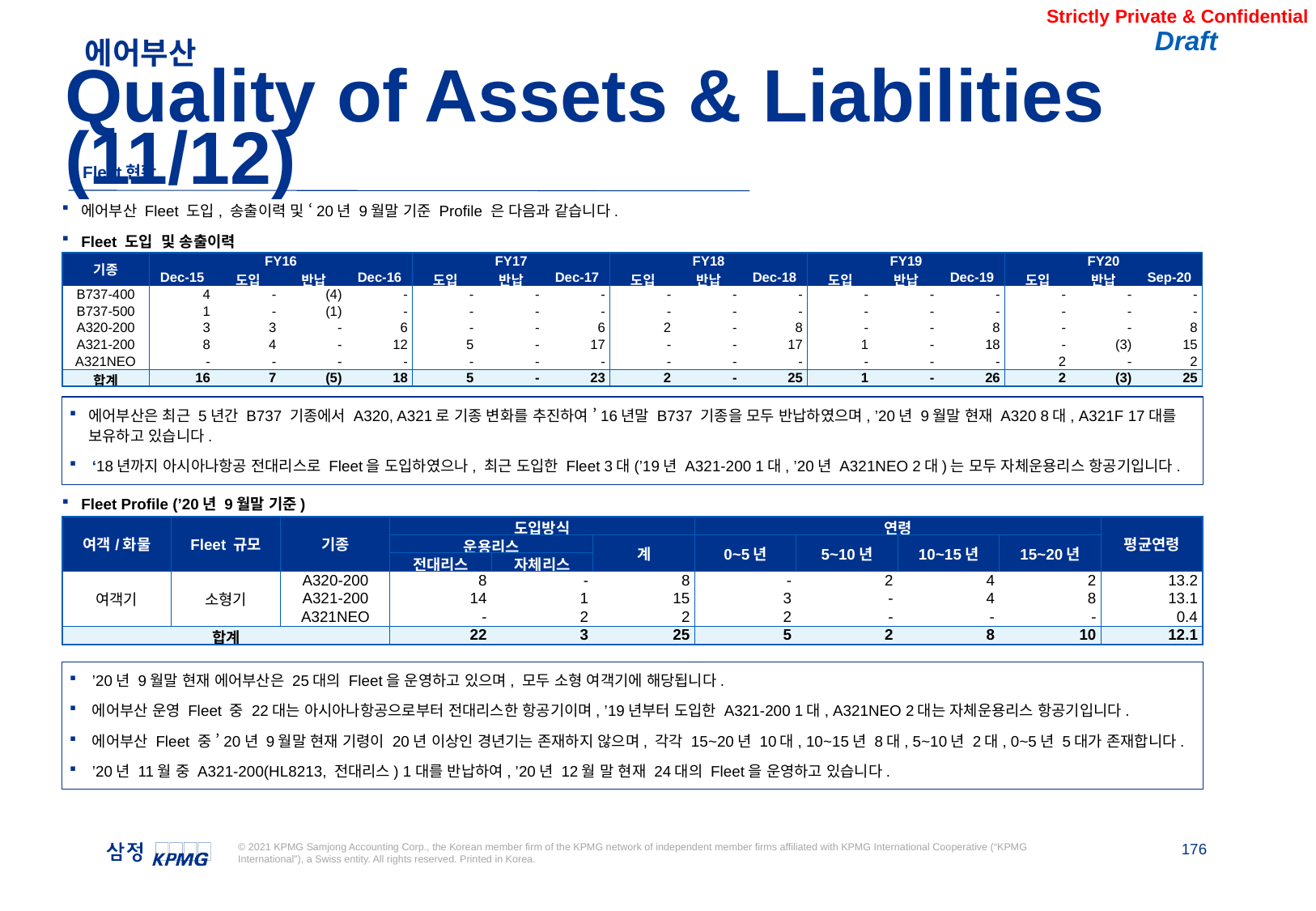

에어부산
Quality of Assets & Liabilities (11/12)
▌Fleet현황

에어부산 Fleet 도입, 송출이력 및 ‘20년 9월말 기준 Profile 은 다음과 같습니다.
Fleet 도입  및 송출이력
| 기종 | FY16 |  |  |  | FY17 |  |  | FY18 |  |  | FY19 |  |  | FY20 |  |  |
| --- | --- | --- | --- | --- | --- | --- | --- | --- | --- | --- | --- | --- | --- | --- | --- | --- |
|  | Dec-15 | 도입 | 반납 | Dec-16 | 도입 | 반납 | Dec-17 | 도입 | 반납 | Dec-18 | 도입 | 반납 | Dec-19 | 도입 | 반납 | Sep-20 |
| B737-400 | 4 | - | (4) | - | - | - | - | - | - | - | - | - | - | - | - | - |
| B737-500 | 1 | - | (1) | - | - | - | - | - | - | - | - | - | - | - | - | - |
| A320-200 | 3 | 3 | - | 6 | - | - | 6 | 2 | - | 8 | - | - | 8 | - | - | 8 |
| A321-200 | 8 | 4 | - | 12 | 5 | - | 17 | - | - | 17 | 1 | - | 18 | - | (3) | 15 |
| A321NEO | - | - | - | - | - | - | - | - | - | - | - | - | - | 2 | - | 2 |
| 합계 | 16 | 7 | (5) | 18 | 5 | - | 23 | 2 | - | 25 | 1 | - | 26 | 2 | (3) | 25 |
에어부산은 최근 5년간 B737 기종에서 A320, A321로 기종 변화를 추진하여 ’16년말 B737 기종을 모두 반납하였으며, ’20년 9월말 현재 A320 8대, A321F 17대를 보유하고 있습니다.
‘18년까지 아시아나항공 전대리스로 Fleet을 도입하였으나, 최근 도입한 Fleet 3대(’19년 A321-200 1대, ’20년 A321NEO 2대)는 모두 자체운용리스 항공기입니다.
Fleet Profile (’20년 9월말 기준)
| 여객/화물 | Fleet 규모 | 기종 | 도입방식 |  |  | 연령 |  |  |  | 평균연령 |
| --- | --- | --- | --- | --- | --- | --- | --- | --- | --- | --- |
|  |  |  | 운용리스 |  | 계 | 0~5년 | 5~10년 | 10~15년 | 15~20년 |  |
|  |  |  | 전대리스 | 자체리스 |  |  |  |  |  |  |
| 여객기 | 소형기 | A320-200 | 8 | - | 8 | - | 2 | 4 | 2 | 13.2 |
|  |  | A321-200 | 14 | 1 | 15 | 3 | - | 4 | 8 | 13.1 |
|  |  | A321NEO | - | 2 | 2 | 2 | - | - | - | 0.4 |
| 합계 |  |  | 22 | 3 | 25 | 5 | 2 | 8 | 10 | 12.1 |
’20년 9월말 현재 에어부산은 25대의 Fleet을 운영하고 있으며, 모두 소형 여객기에 해당됩니다.
에어부산 운영 Fleet 중 22대는 아시아나항공으로부터 전대리스한 항공기이며, ’19년부터 도입한 A321-200 1대, A321NEO 2대는 자체운용리스 항공기입니다.
에어부산 Fleet 중 ’20년 9월말 현재 기령이 20년 이상인 경년기는 존재하지 않으며, 각각 15~20년 10대, 10~15년 8대, 5~10년 2대, 0~5년 5대가 존재합니다.
’20년 11월 중 A321-200(HL8213, 전대리스) 1대를 반납하여, ’20년 12월 말 현재 24대의 Fleet을 운영하고 있습니다.